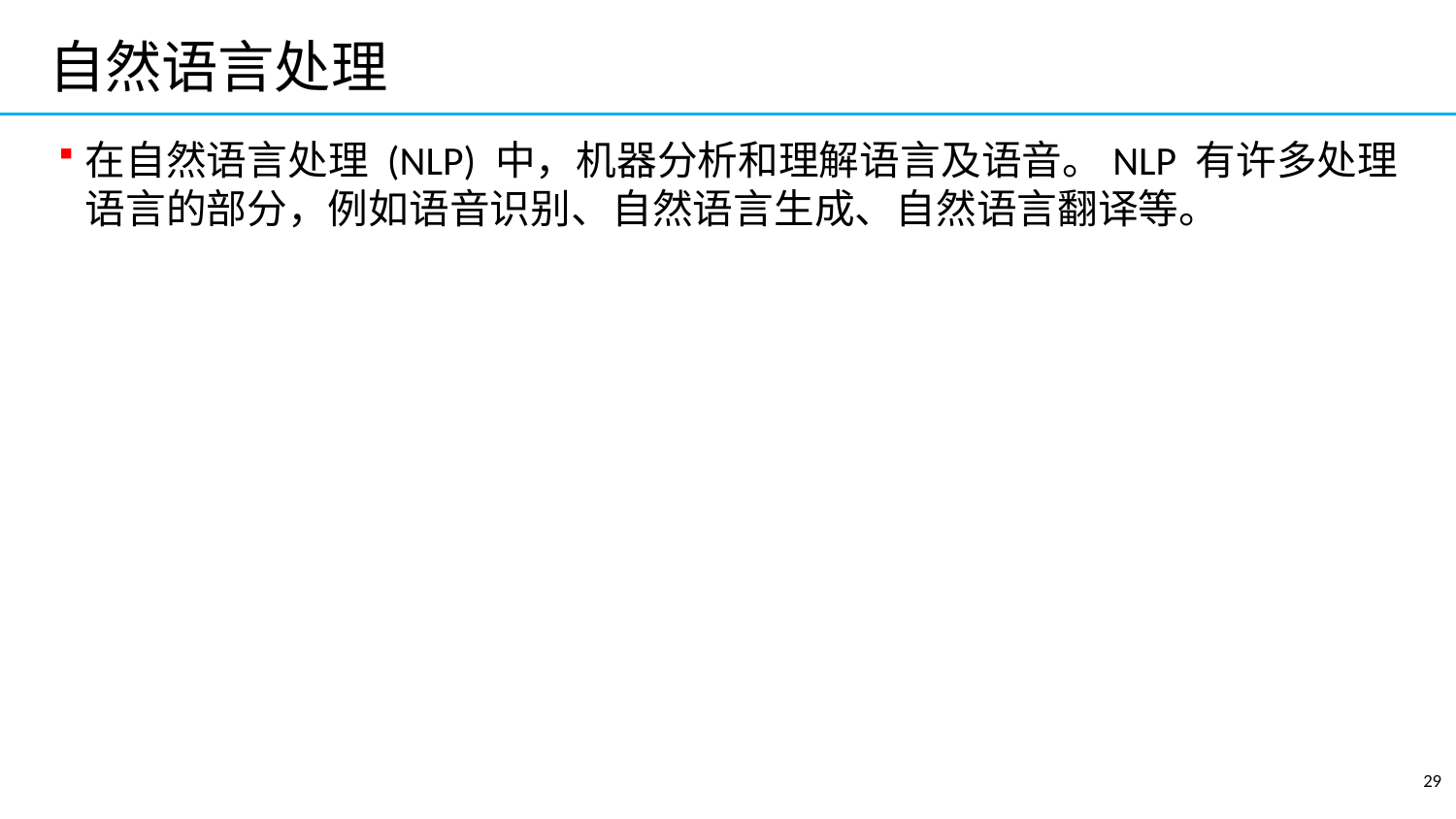

# 自然语言处理

在自然语言处理 (NLP) 中，机器分析和理解语言及语音。NLP 有许多处理语言的部分，例如语音识别、自然语言生成、自然语言翻译等。
29